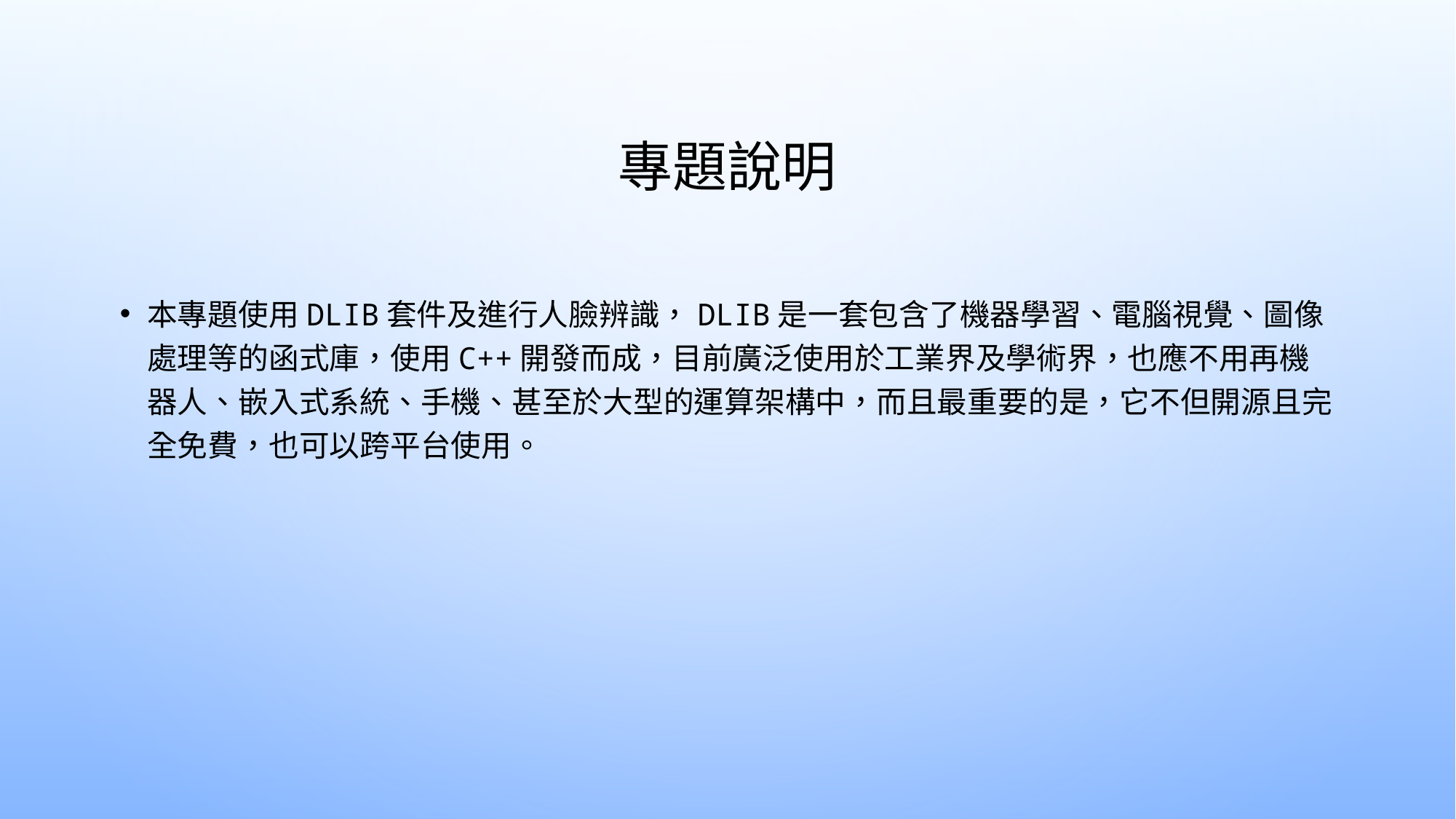

# 專題說明
本專題使用dlib套件及進行人臉辨識，dlib是一套包含了機器學習、電腦視覺、圖像處理等的函式庫，使用C++開發而成，目前廣泛使用於工業界及學術界，也應不用再機器人、嵌入式系統、手機、甚至於大型的運算架構中，而且最重要的是，它不但開源且完全免費，也可以跨平台使用。